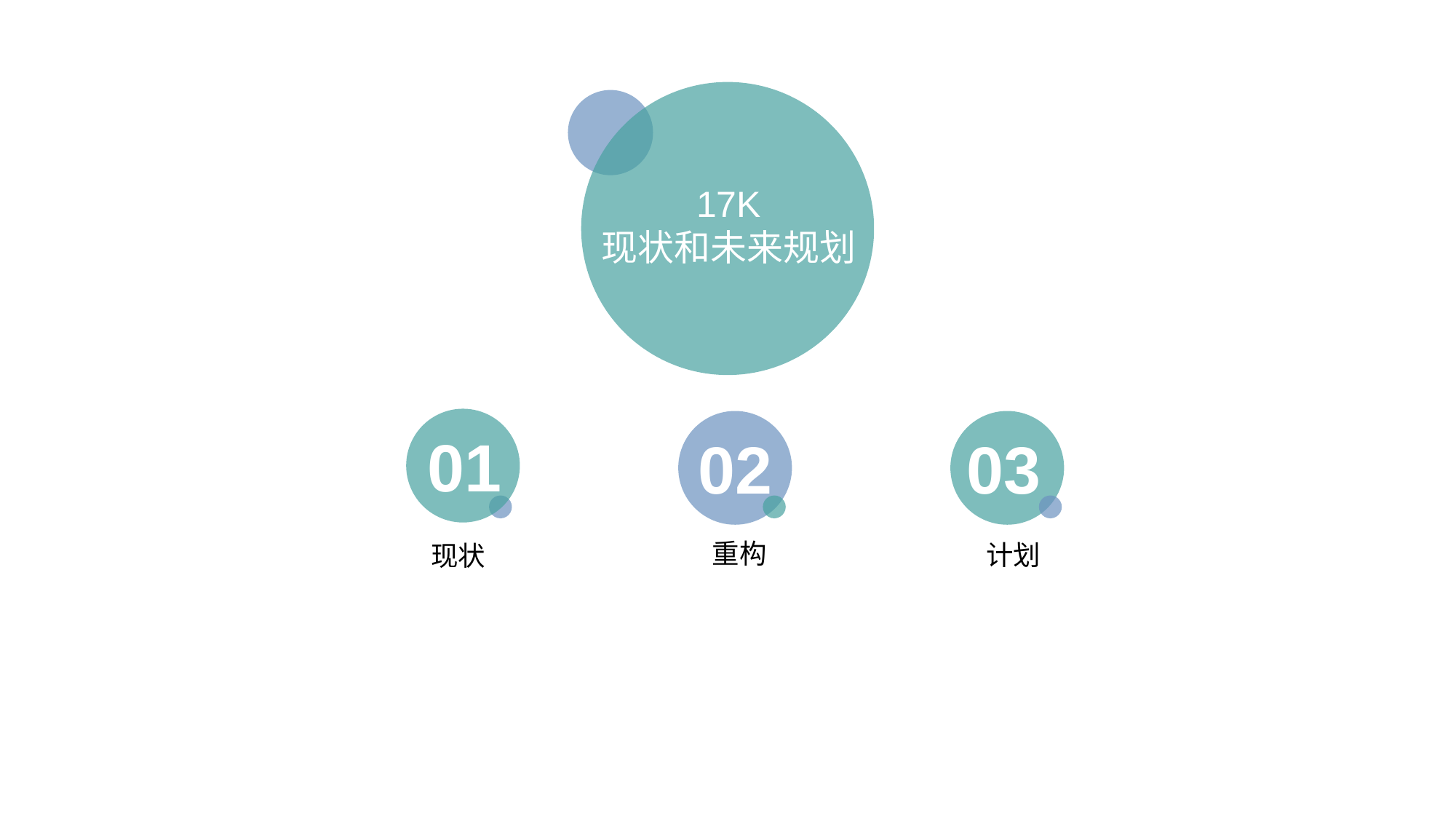

17K
现状和未来规划

01
02
03

重构
计划
现状